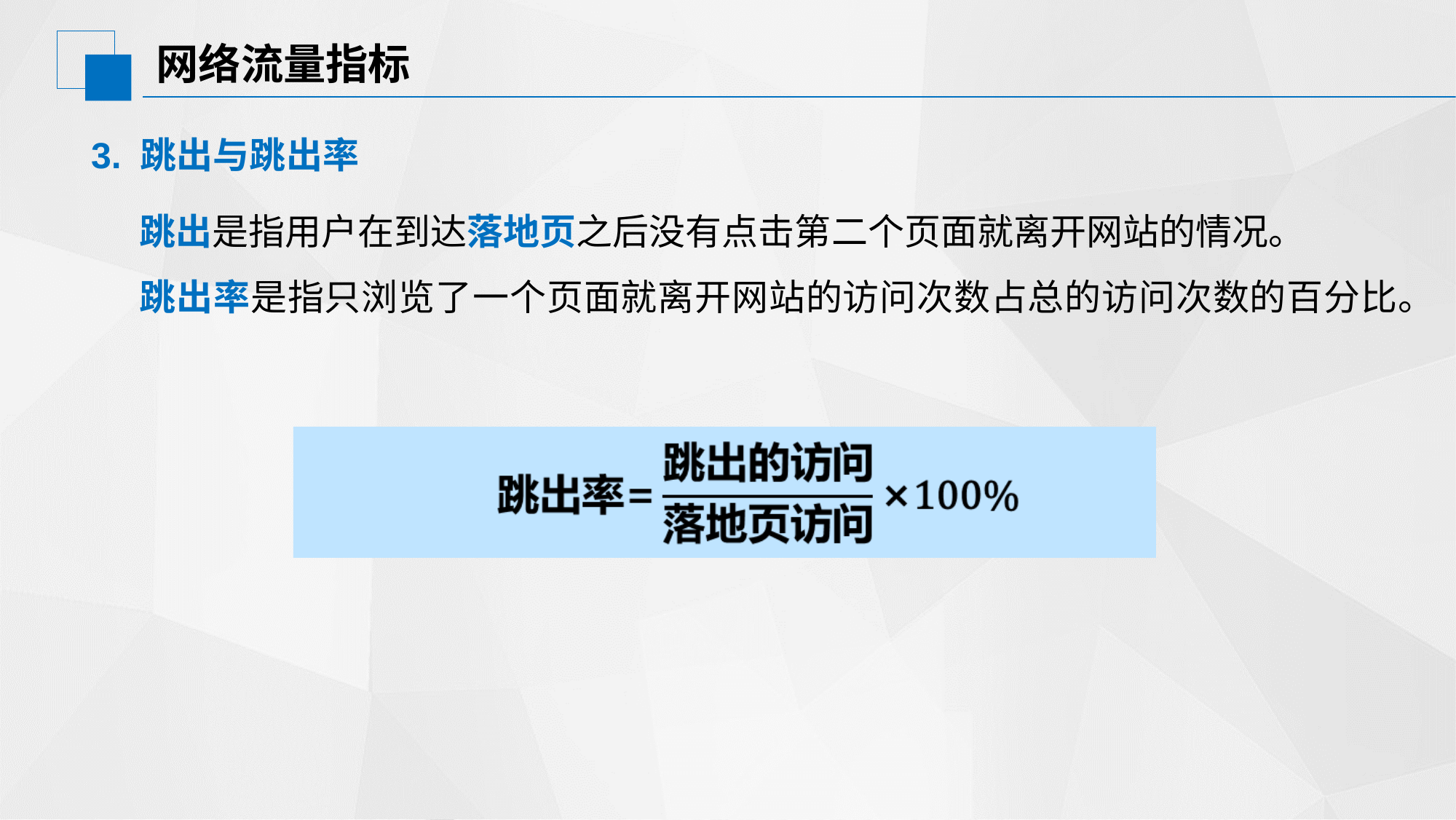

# 网络流量指标
3. 跳出与跳出率
跳出是指用户在到达落地页之后没有点击第二个页面就离开网站的情况。
跳出率是指只浏览了一个页面就离开网站的访问次数占总的访问次数的百分比。